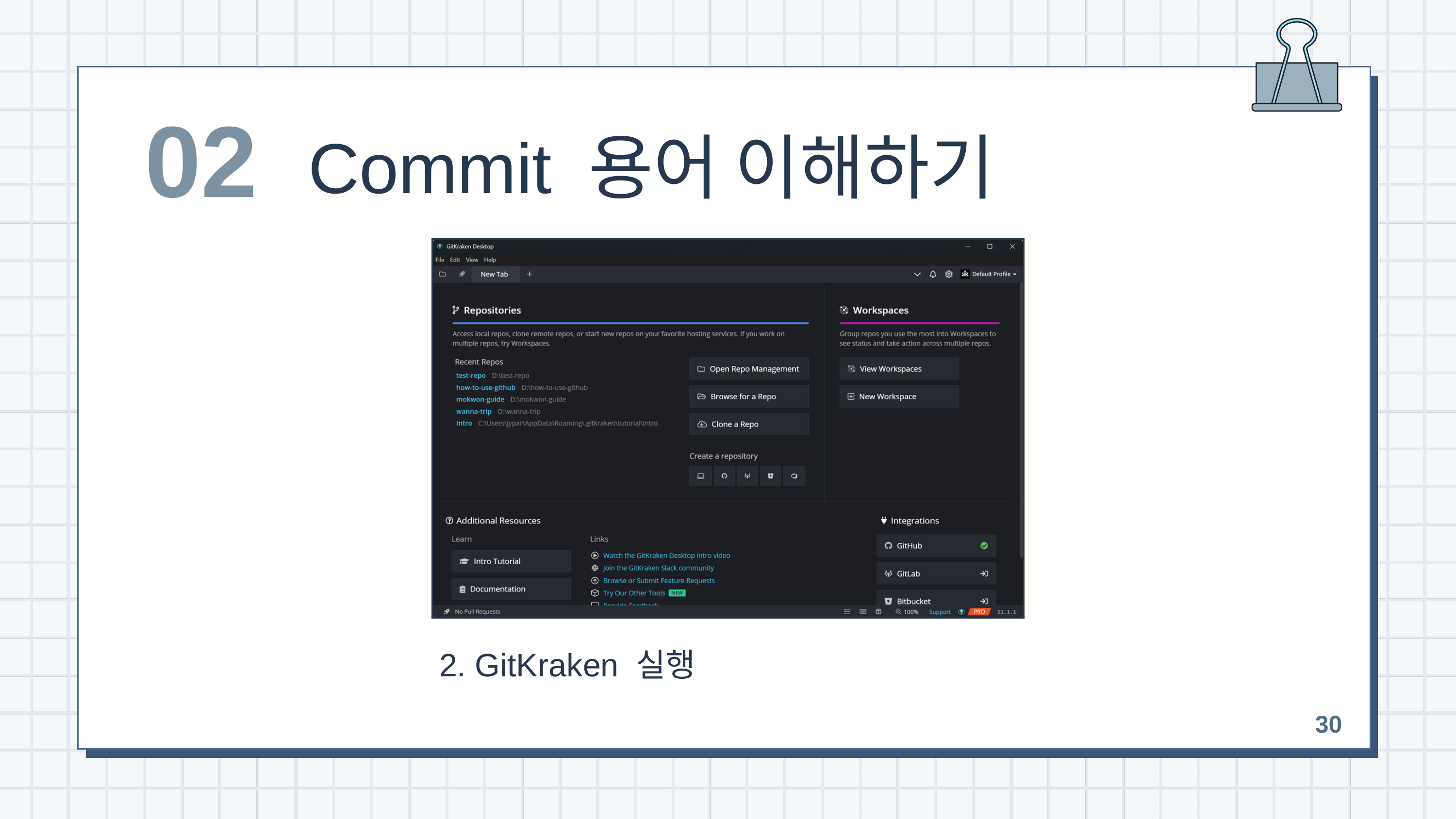

02
Commit 용어 이해하기

   2. GitKraken 실행
30